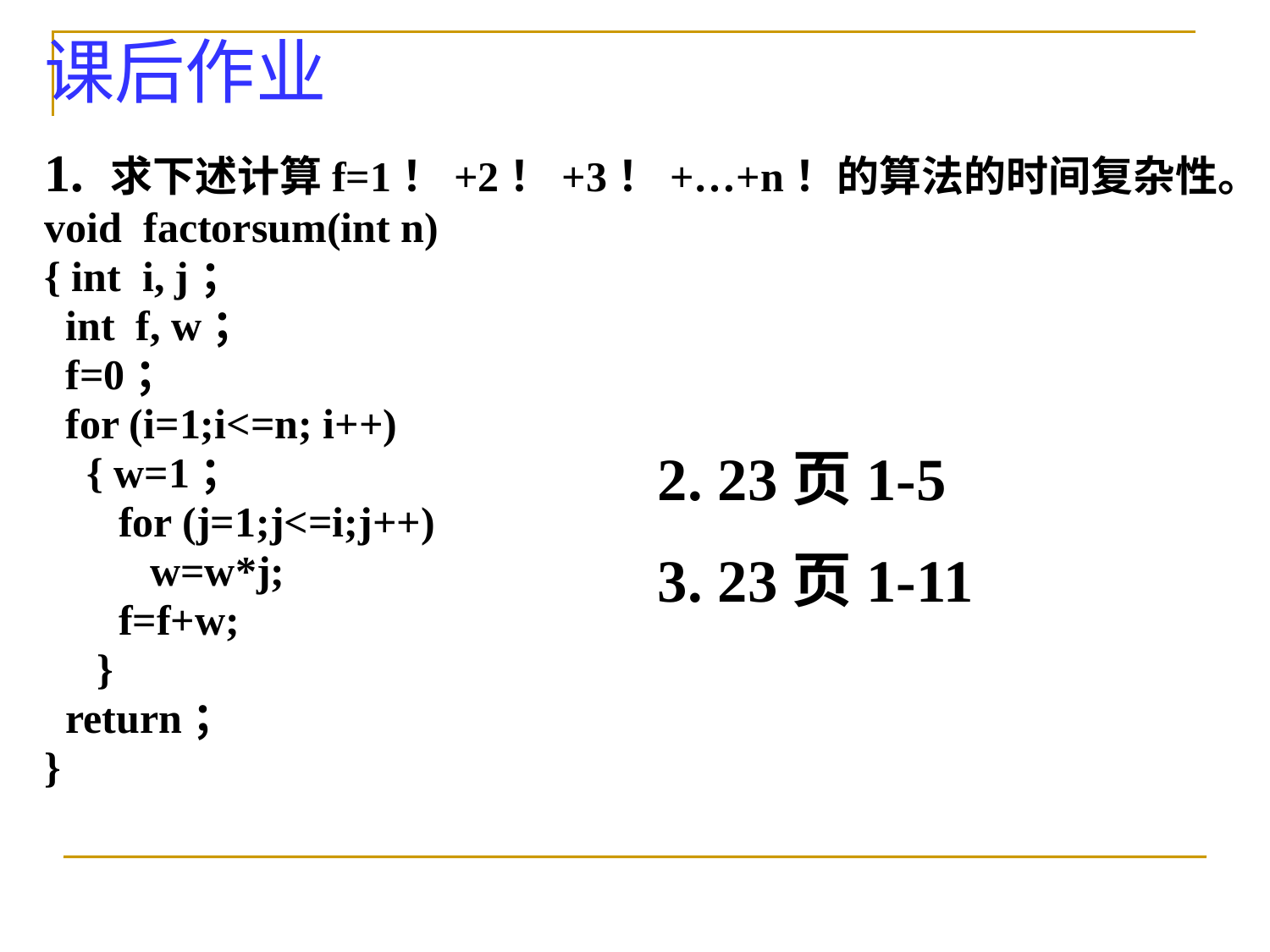

# 课后作业
1. 求下述计算f=1！+2！+3！+…+n！的算法的时间复杂性。
void  factorsum(int n)
{ int  i, j；
  int  f, w；
  f=0；
  for (i=1;i<=n; i++)
    { w=1；
       for (j=1;j<=i;j++)
          w=w*j;
       f=f+w;
     }
  return；
}
2. 23页1-5
3. 23页1-11